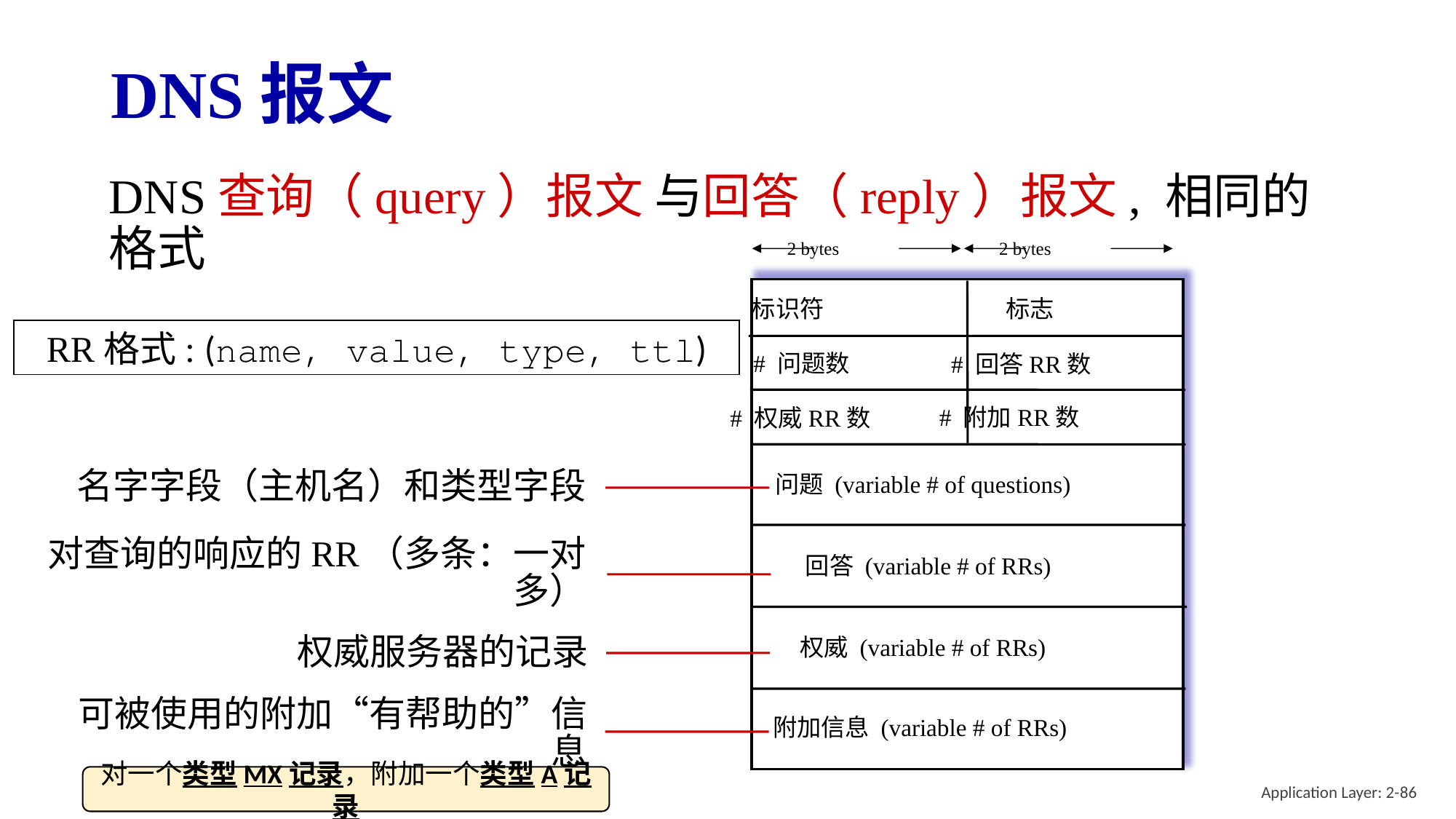

# DNS报文
DNS查询（query）报文 与回答（reply）报文, 相同的格式
2 bytes

2 bytes

标识符
标志

# 问题数
# 回答RR数

# 附加RR数
# 权威RR数

问题 (variable # of questions)

回答 (variable # of RRs)

权威 (variable # of RRs)

附加信息 (variable # of RRs)
RR格式: (name, value, type, ttl)
名字字段（主机名）和类型字段

对查询的响应的RR（多条：一对多）

权威服务器的记录

可被使用的附加“有帮助的”信息

对一个类型MX记录，附加一个类型A记录
Application Layer: 2-86